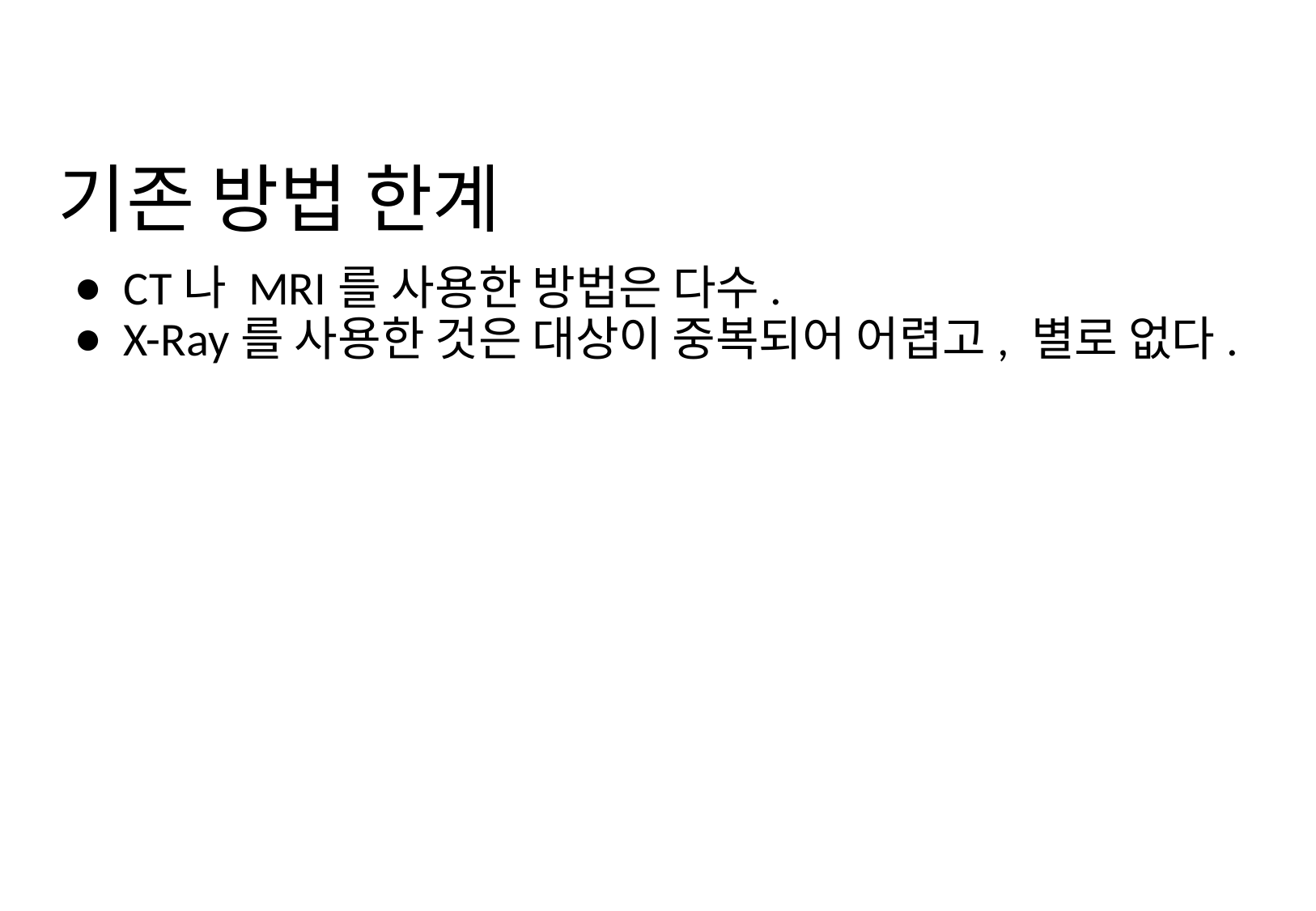

# 기존 방법 한계
CT나 MRI를 사용한 방법은 다수.
X-Ray를 사용한 것은 대상이 중복되어 어렵고, 별로 없다.